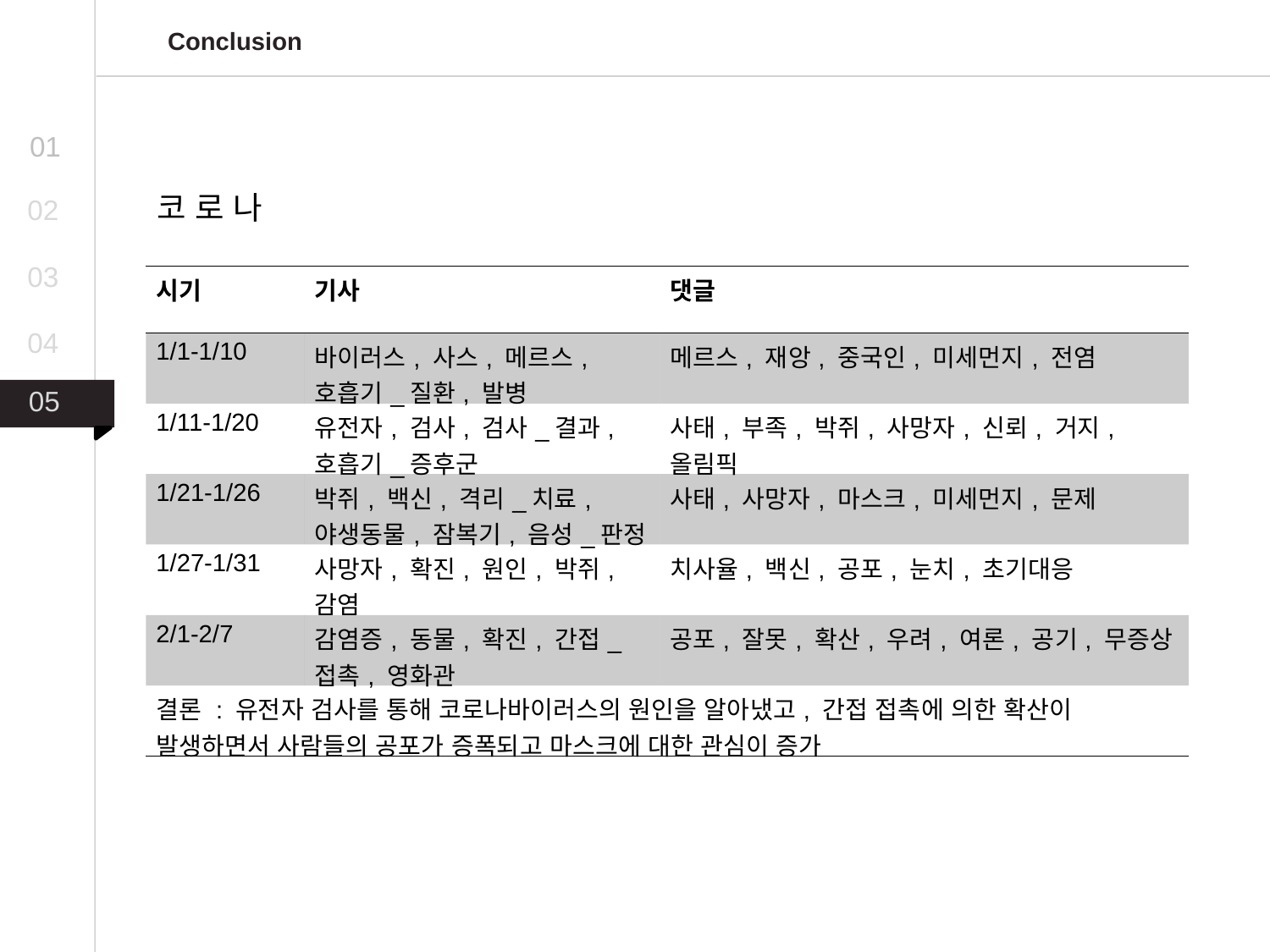

Conclusion
01
코 로 나
02
03
| 시기 | 기사 | 댓글 |
| --- | --- | --- |
| 1/1-1/10 | 바이러스, 사스, 메르스, 호흡기\_질환, 발병 | 메르스, 재앙, 중국인, 미세먼지, 전염 |
| 1/11-1/20 | 유전자, 검사, 검사\_결과, 호흡기\_증후군 | 사태, 부족, 박쥐, 사망자, 신뢰, 거지, 올림픽 |
| 1/21-1/26 | 박쥐, 백신, 격리\_치료, 야생동물, 잠복기, 음성\_판정 | 사태, 사망자, 마스크, 미세먼지, 문제 |
| 1/27-1/31 | 사망자, 확진, 원인, 박쥐, 감염 | 치사율, 백신, 공포, 눈치, 초기대응 |
| 2/1-2/7 | 감염증, 동물, 확진, 간접\_접촉, 영화관 | 공포, 잘못, 확산, 우려, 여론, 공기, 무증상 |
| 결론 : 유전자 검사를 통해 코로나바이러스의 원인을 알아냈고, 간접 접촉에 의한 확산이 발생하면서 사람들의 공포가 증폭되고 마스크에 대한 관심이 증가 |  |  |
04
05